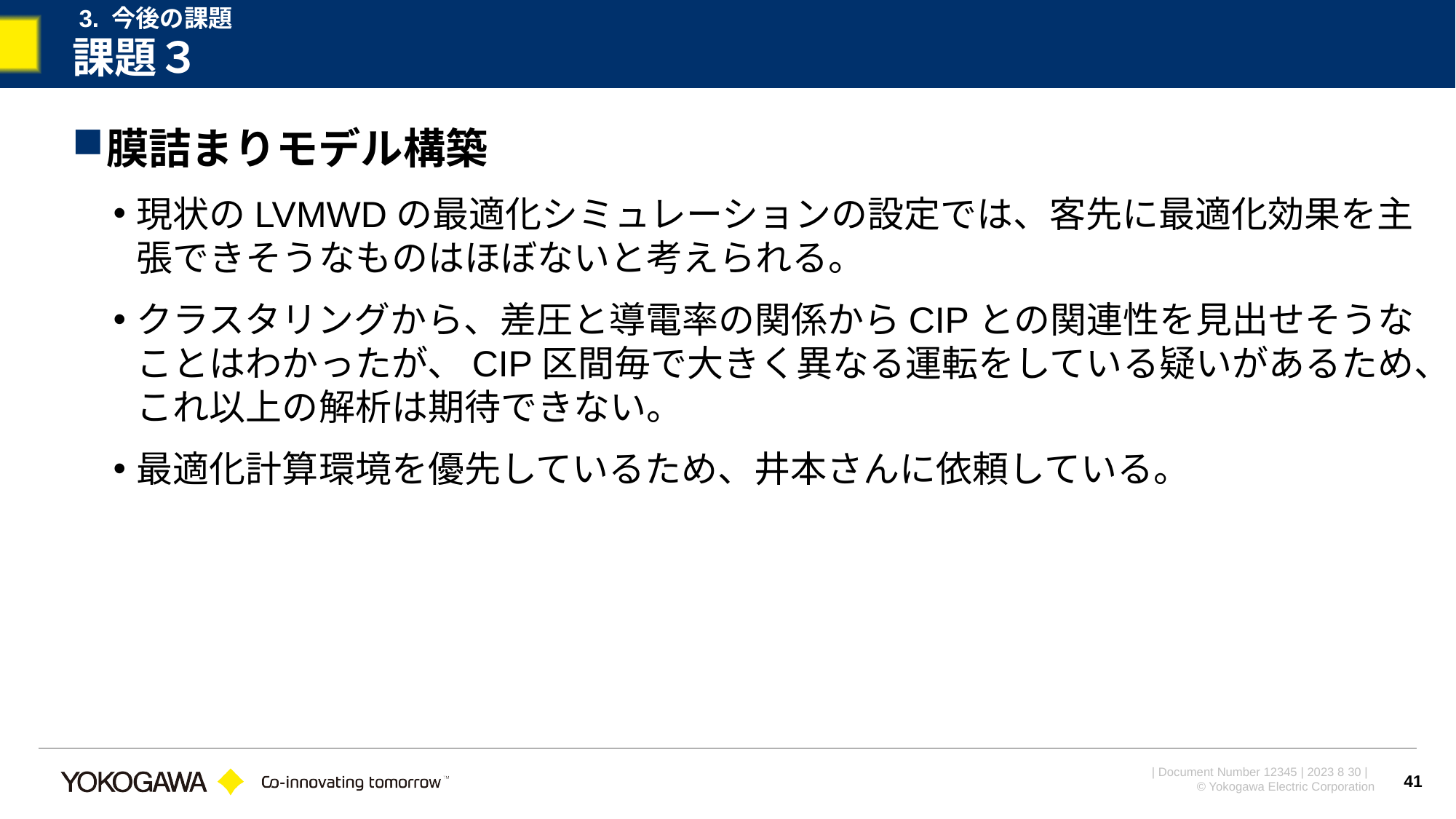

3. 今後の課題
# 課題３
膜詰まりモデル構築
現状のLVMWDの最適化シミュレーションの設定では、客先に最適化効果を主張できそうなものはほぼないと考えられる。
クラスタリングから、差圧と導電率の関係からCIPとの関連性を見出せそうなことはわかったが、CIP区間毎で大きく異なる運転をしている疑いがあるため、これ以上の解析は期待できない。
最適化計算環境を優先しているため、井本さんに依頼している。
41